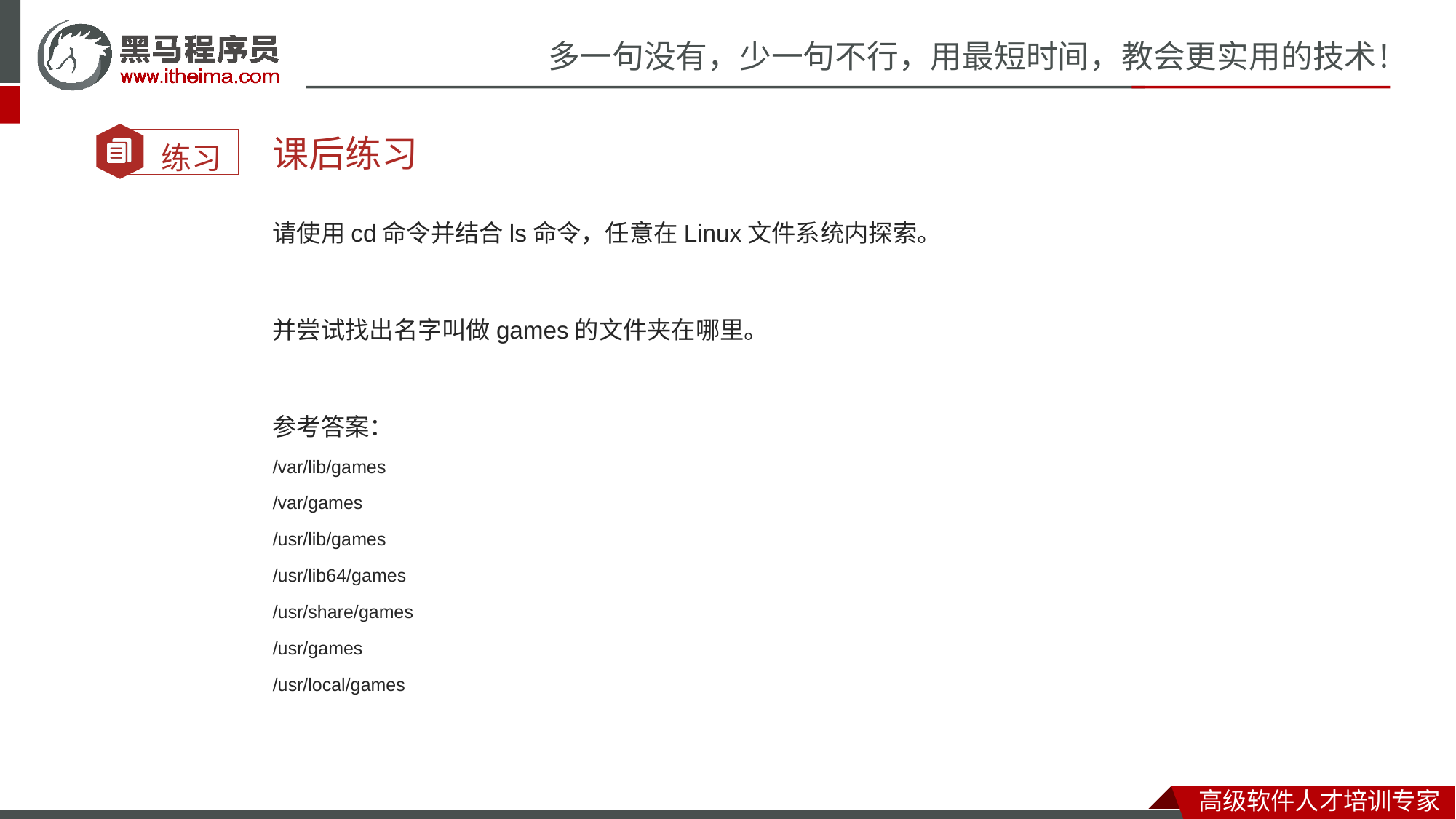

课后练习
请使用cd命令并结合ls命令，任意在Linux文件系统内探索。

并尝试找出名字叫做games的文件夹在哪里。

参考答案：
/var/lib/games
/var/games
/usr/lib/games
/usr/lib64/games
/usr/share/games
/usr/games
/usr/local/games